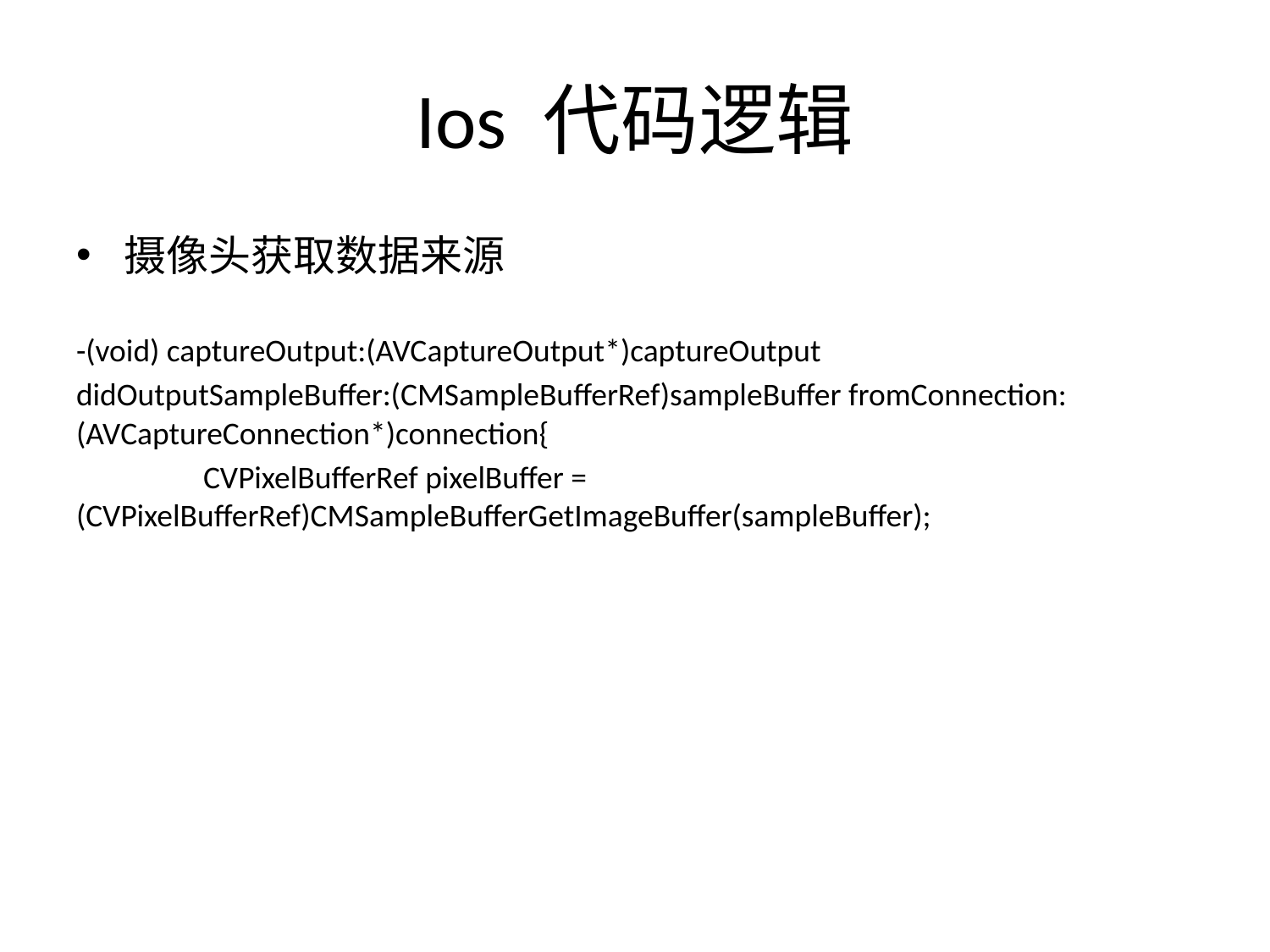

# Ios 代码逻辑
摄像头获取数据来源

-(void) captureOutput:(AVCaptureOutput*)captureOutput
didOutputSampleBuffer:(CMSampleBufferRef)sampleBuffer fromConnection:(AVCaptureConnection*)connection{
	CVPixelBufferRef pixelBuffer = 		(CVPixelBufferRef)CMSampleBufferGetImageBuffer(sampleBuffer);